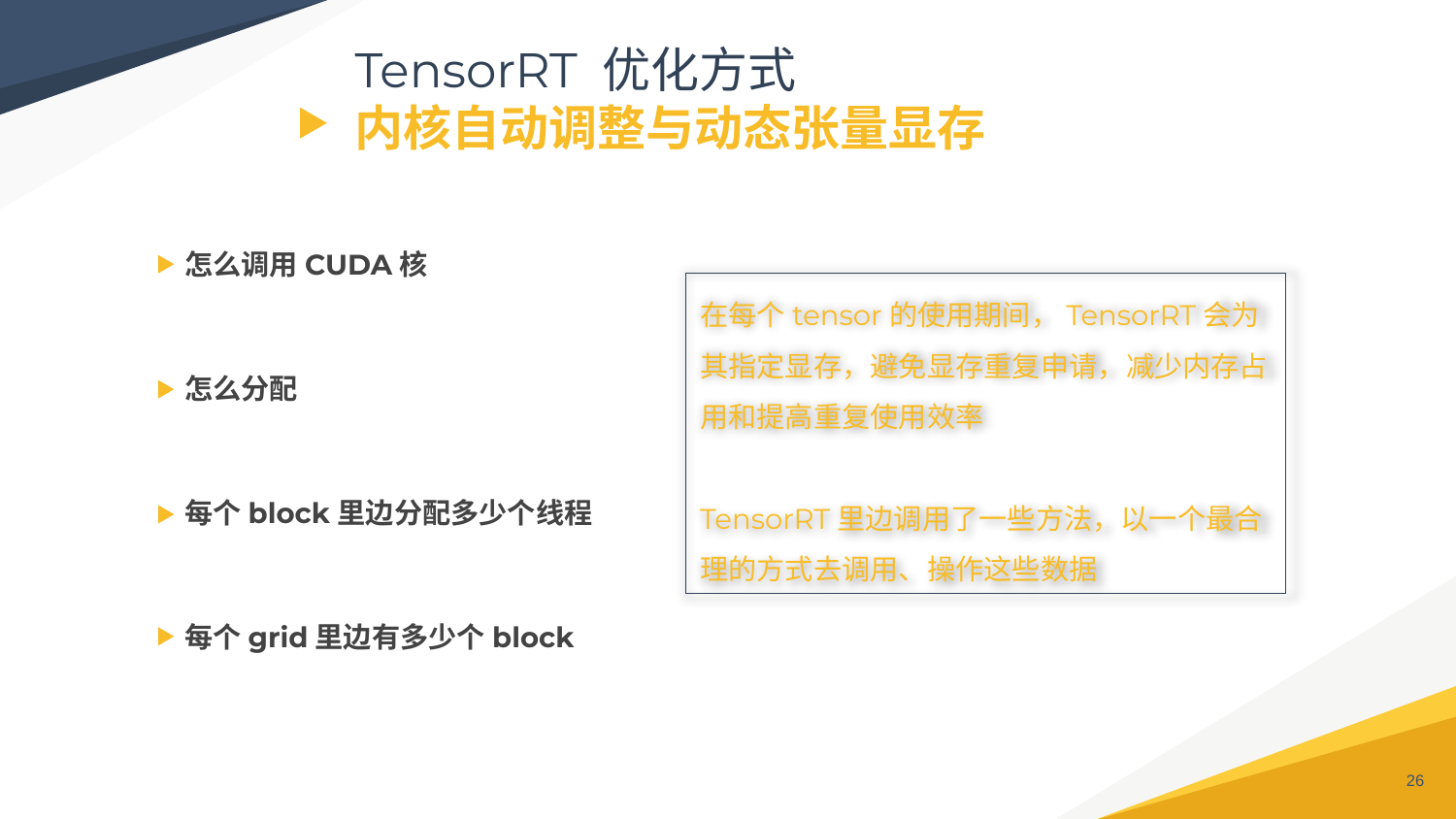

# TensorRT 优化方式 内核自动调整与动态张量显存
怎么调用CUDA核

在每个tensor的使用期间，TensorRT会为其指定显存，避免显存重复申请，减少内存占用和提高重复使用效率

TensorRT里边调用了一些方法，以一个最合理的方式去调用、操作这些数据
怎么分配

每个block里边分配多少个线程

每个grid里边有多少个block

26